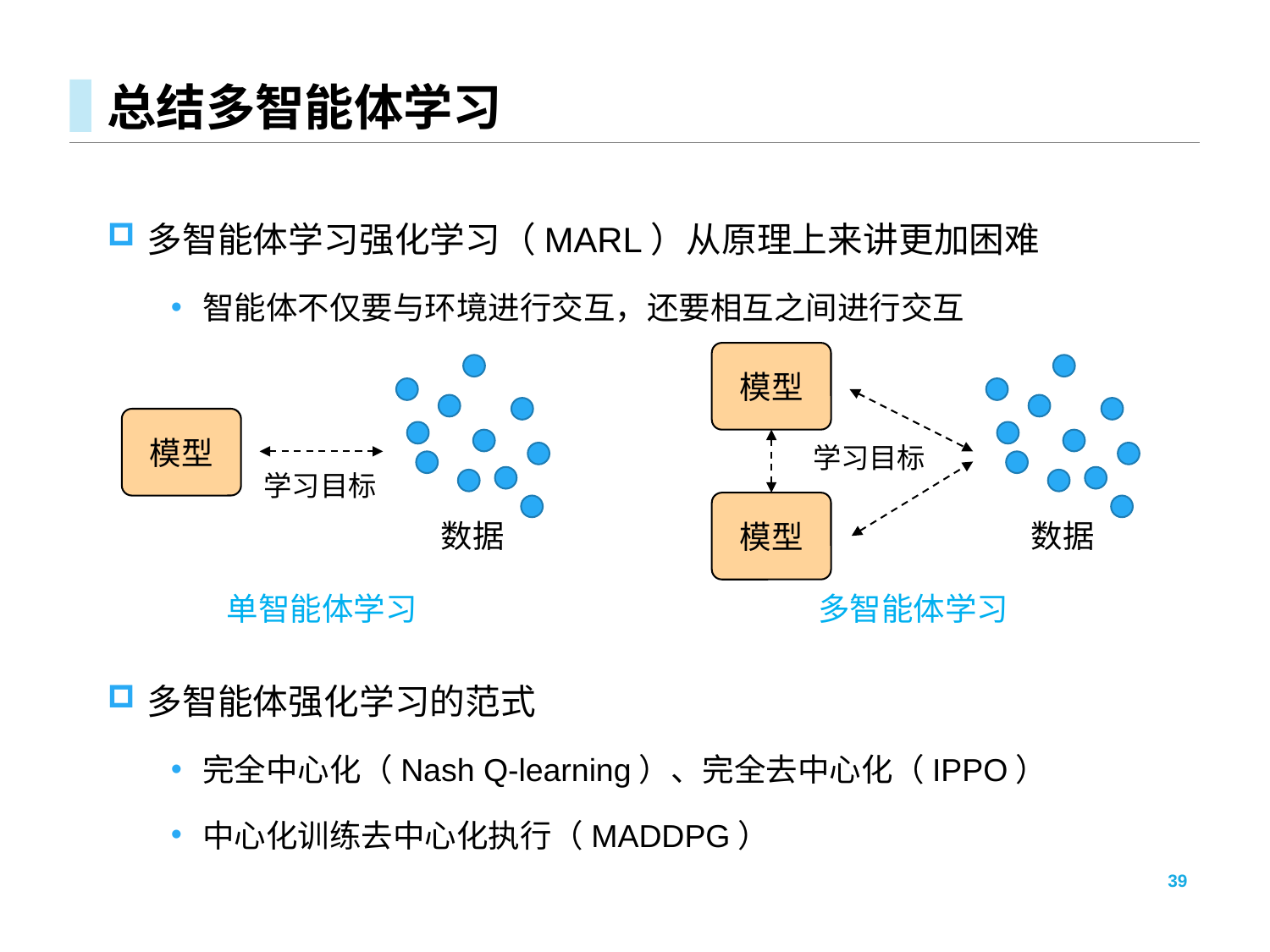

# 总结多智能体学习
多智能体学习强化学习（MARL）从原理上来讲更加困难
智能体不仅要与环境进行交互，还要相互之间进行交互
模型

模型
学习目标
学习目标
模型
数据
数据
单智能体学习
多智能体学习
多智能体强化学习的范式
完全中心化（Nash Q-learning）、完全去中心化（IPPO）
中心化训练去中心化执行（MADDPG）
39